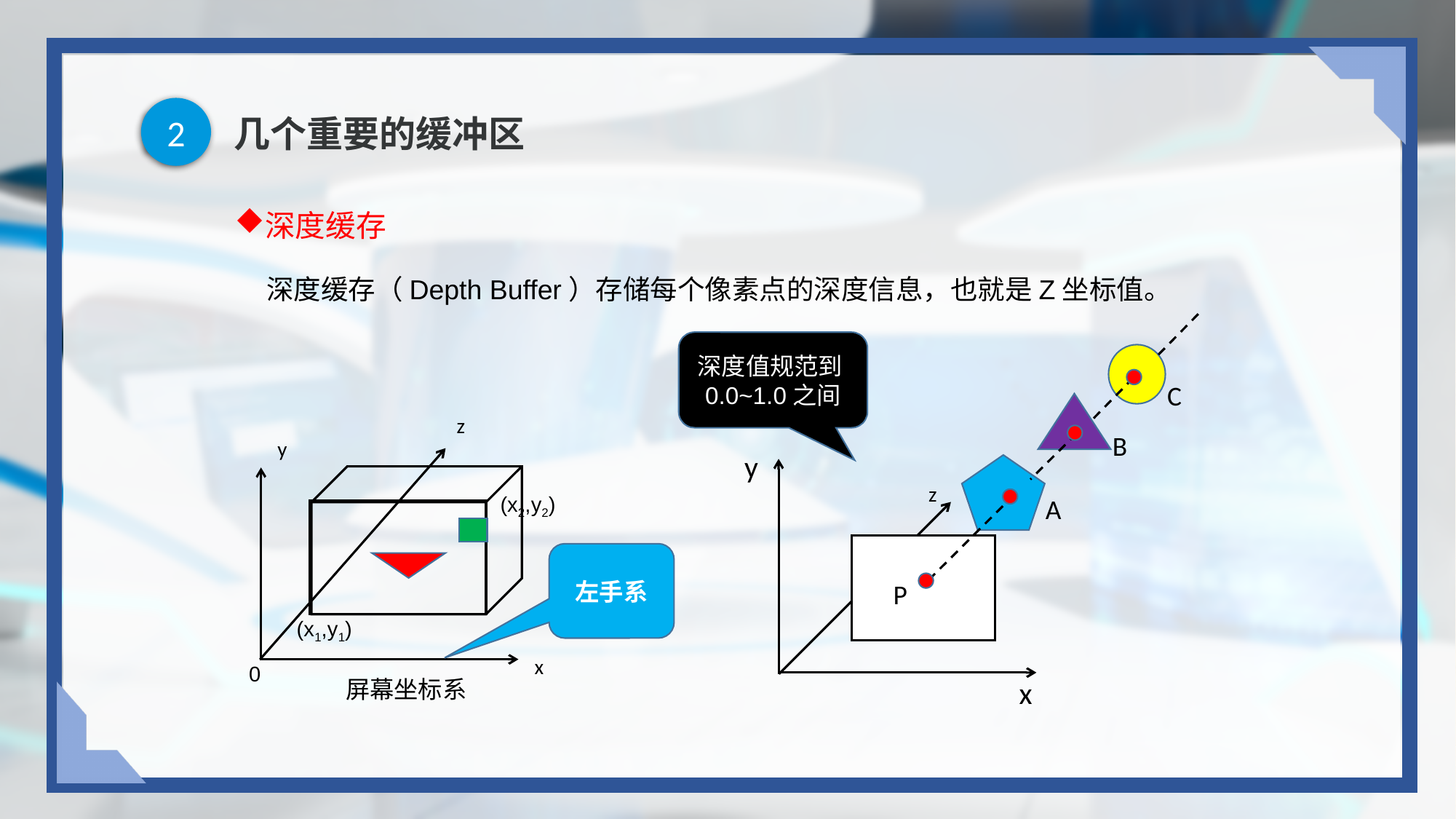

2
# 几个重要的缓冲区
深度缓存
深度缓存（Depth Buffer）存储每个像素点的深度信息，也就是Z坐标值。
深度值规范到0.0~1.0之间

C

z
B

y
y

z
(x2,y2)
A

左手系
P

(x1,y1)
x
0
屏幕坐标系
x